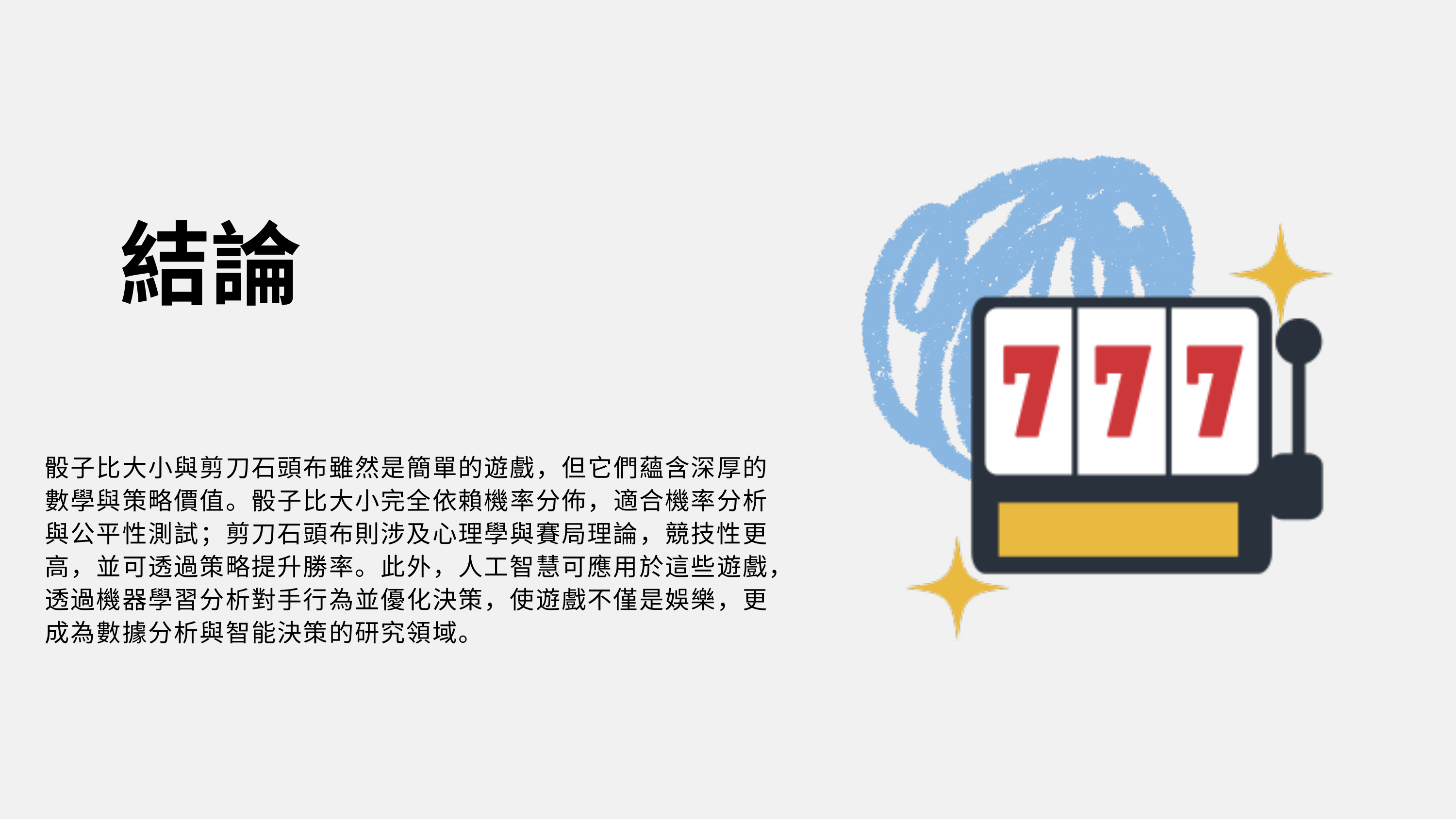

結論
骰子比大小與剪刀石頭布雖然是簡單的遊戲，但它們蘊含深厚的數學與策略價值。骰子比大小完全依賴機率分佈，適合機率分析與公平性測試；剪刀石頭布則涉及心理學與賽局理論，競技性更高，並可透過策略提升勝率。此外，人工智慧可應用於這些遊戲，透過機器學習分析對手行為並優化決策，使遊戲不僅是娛樂，更成為數據分析與智能決策的研究領域。